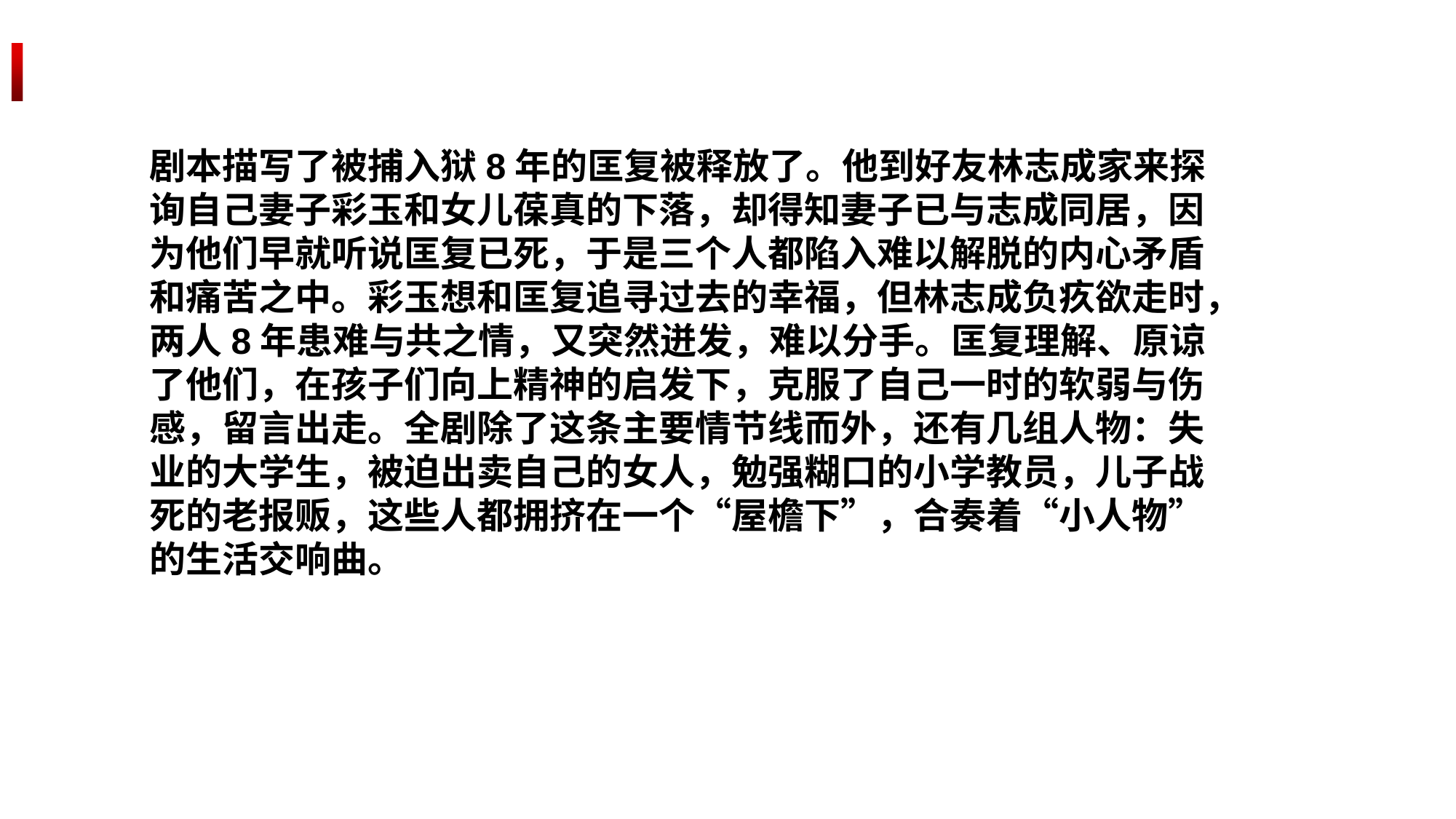

剧本描写了被捕入狱8年的匡复被释放了。他到好友林志成家来探询自己妻子彩玉和女儿葆真的下落，却得知妻子已与志成同居，因为他们早就听说匡复已死，于是三个人都陷入难以解脱的内心矛盾和痛苦之中。彩玉想和匡复追寻过去的幸福，但林志成负疚欲走时，两人8年患难与共之情，又突然迸发，难以分手。匡复理解、原谅了他们，在孩子们向上精神的启发下，克服了自己一时的软弱与伤感，留言出走。全剧除了这条主要情节线而外，还有几组人物：失业的大学生，被迫出卖自己的女人，勉强糊口的小学教员，儿子战死的老报贩，这些人都拥挤在一个“屋檐下”，合奏着“小人物”的生活交响曲。